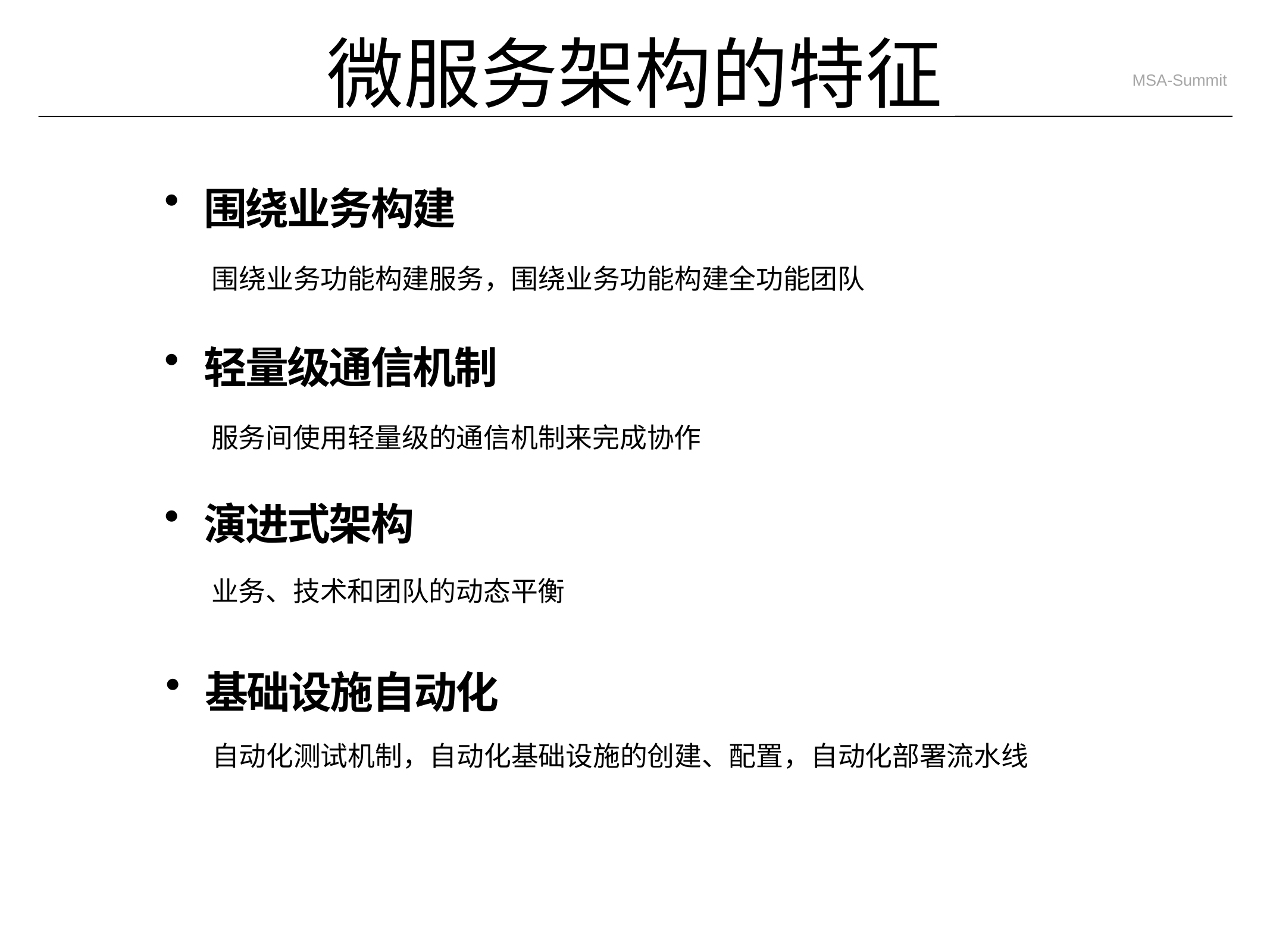

# 微服务架构的特征
围绕业务构建
围绕业务功能构建服务，围绕业务功能构建全功能团队
轻量级通信机制
服务间使用轻量级的通信机制来完成协作
演进式架构
业务、技术和团队的动态平衡
基础设施自动化
自动化测试机制，自动化基础设施的创建、配置，自动化部署流水线
22